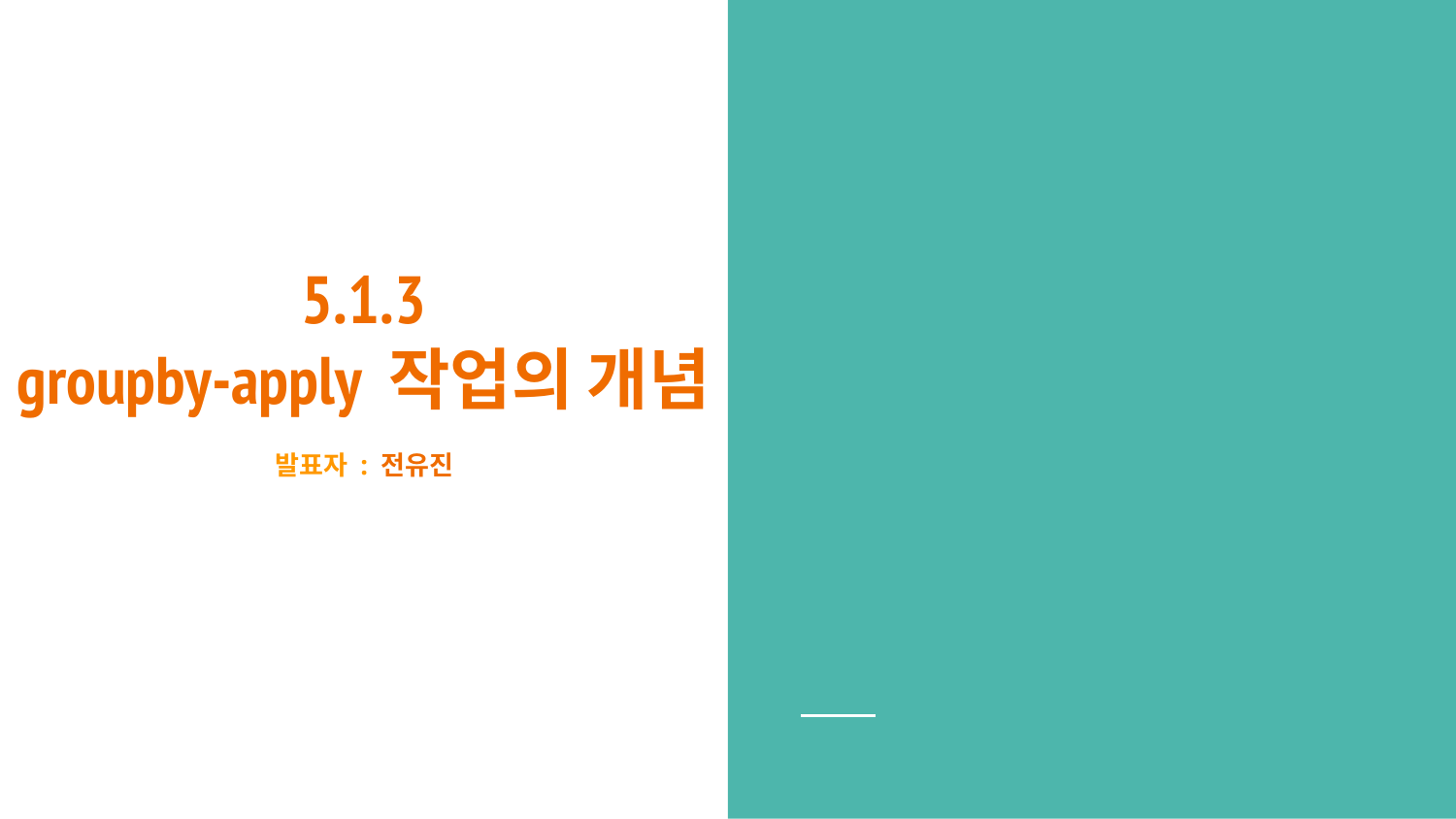

# 5.1.3
groupby-apply 작업의 개념
발표자 : 전유진